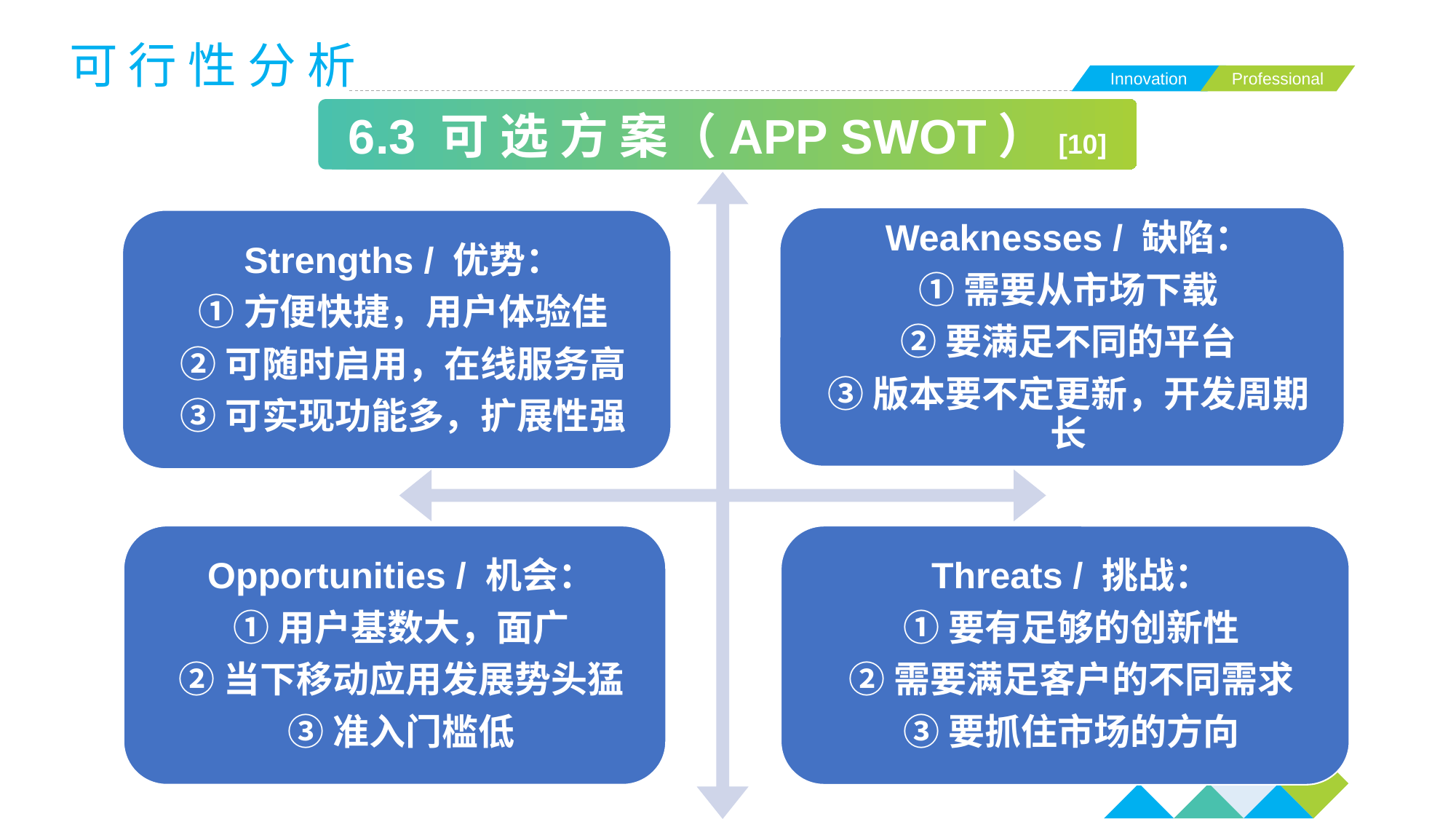

可 行 性 分 析
6.3 可 选 方 案（APP SWOT）[10]
Strengths / 优势：
①方便快捷，用户体验佳
②可随时启用，在线服务高
③可实现功能多，扩展性强
Weaknesses / 缺陷：
①需要从市场下载
②要满足不同的平台
③版本要不定更新，开发周期长
Opportunities / 机会：
①用户基数大，面广
②当下移动应用发展势头猛
③准入门槛低
Threats / 挑战：
①要有足够的创新性
②需要满足客户的不同需求
③要抓住市场的方向